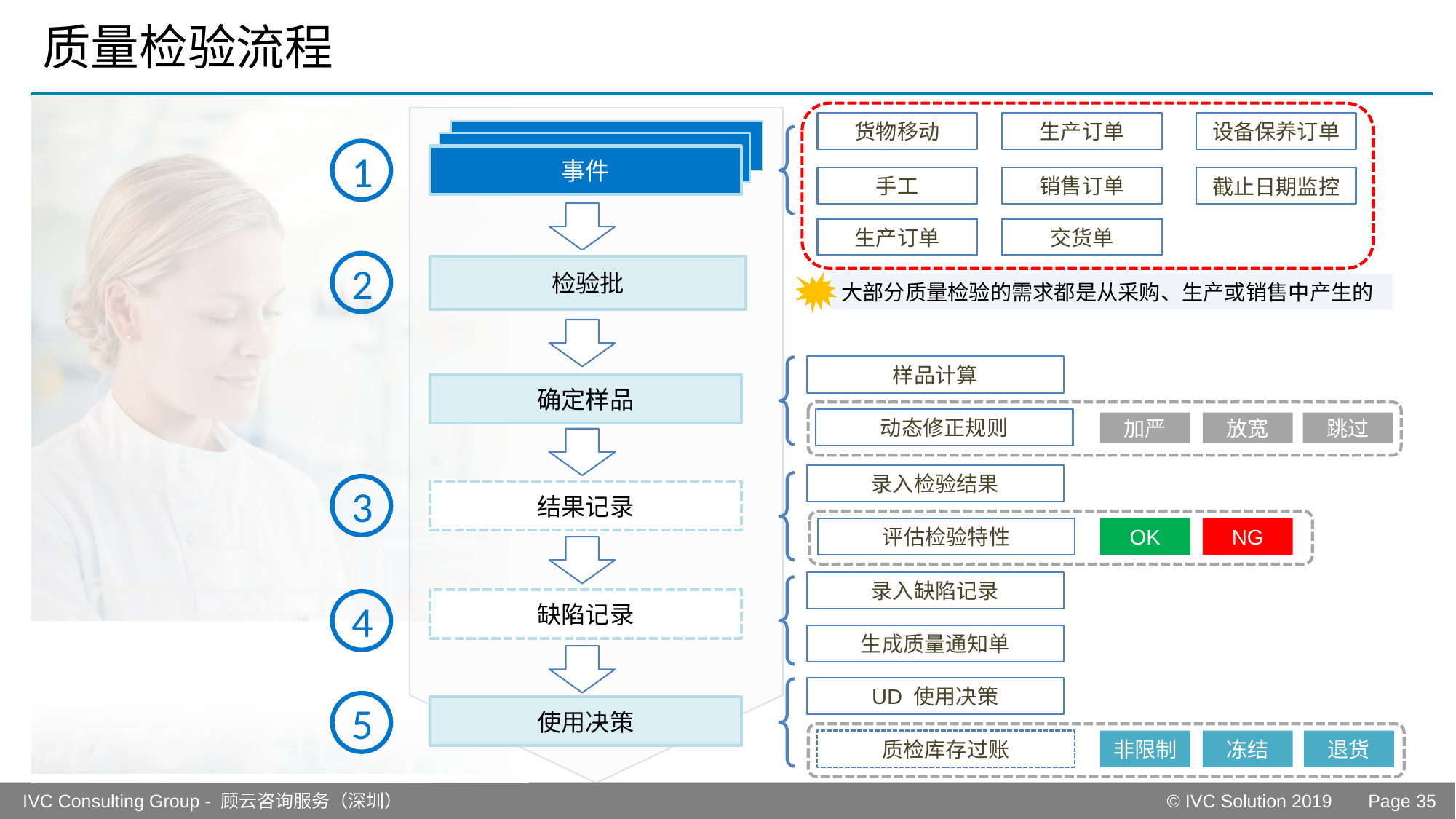

# 质量检验流程

货物移动
生产订单
设备保养订单

1
事件
手工
销售订单
截止日期监控

生产订单
交货单
2
检验批

大部分质量检验的需求都是从采购、生产或销售中产生的

样品计算

确定样品

动态修正规则
加严
放宽
跳过

录入检验结果

3
结果记录

评估检验特性
OK
NG

录入缺陷记录

缺陷记录
4
生成质量通知单

UD 使用决策

5
使用决策

质检库存过账
非限制
冻结
退货